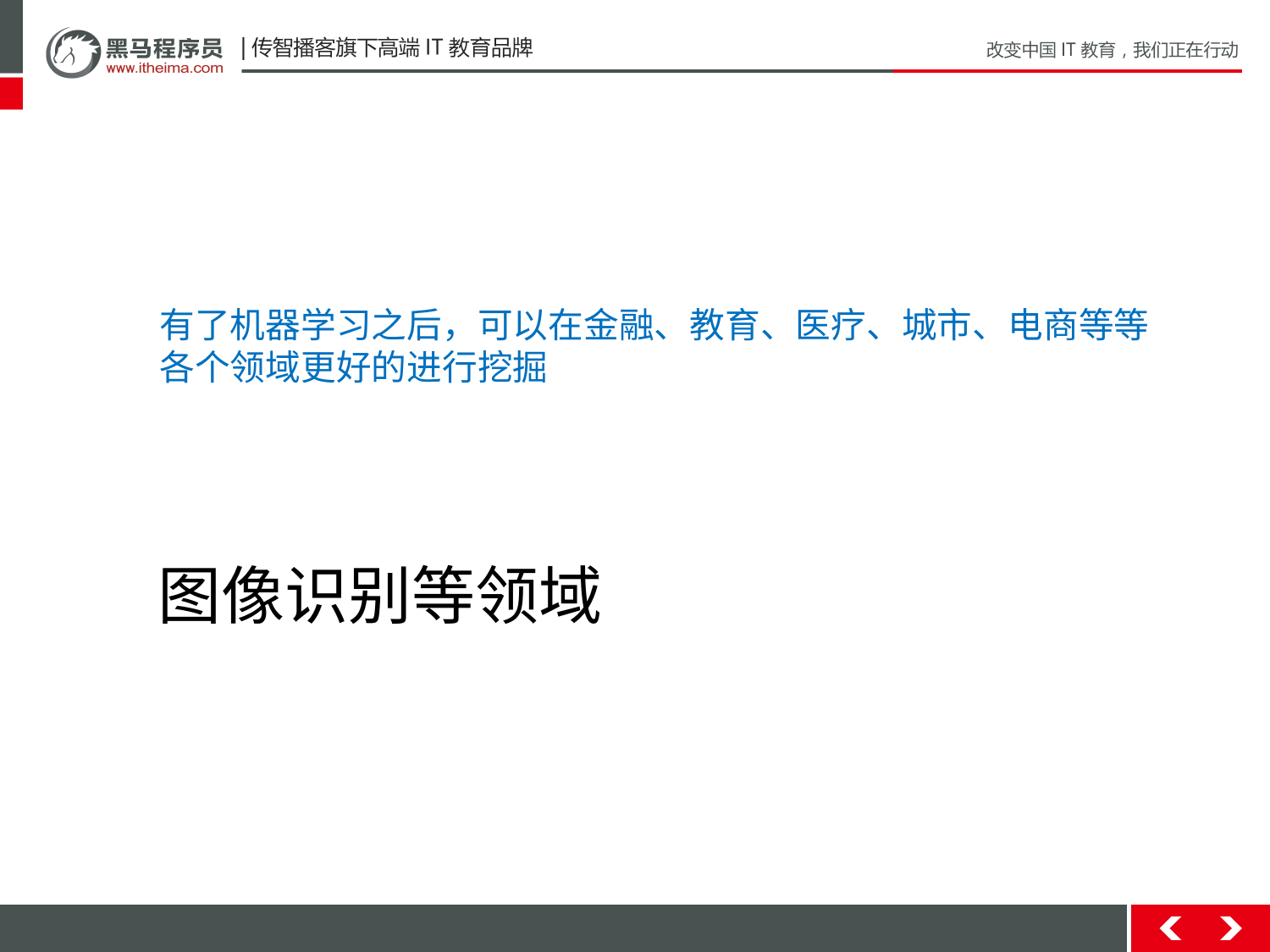

有了机器学习之后，可以在金融、教育、医疗、城市、电商等等
各个领域更好的进行挖掘
图像识别等领域